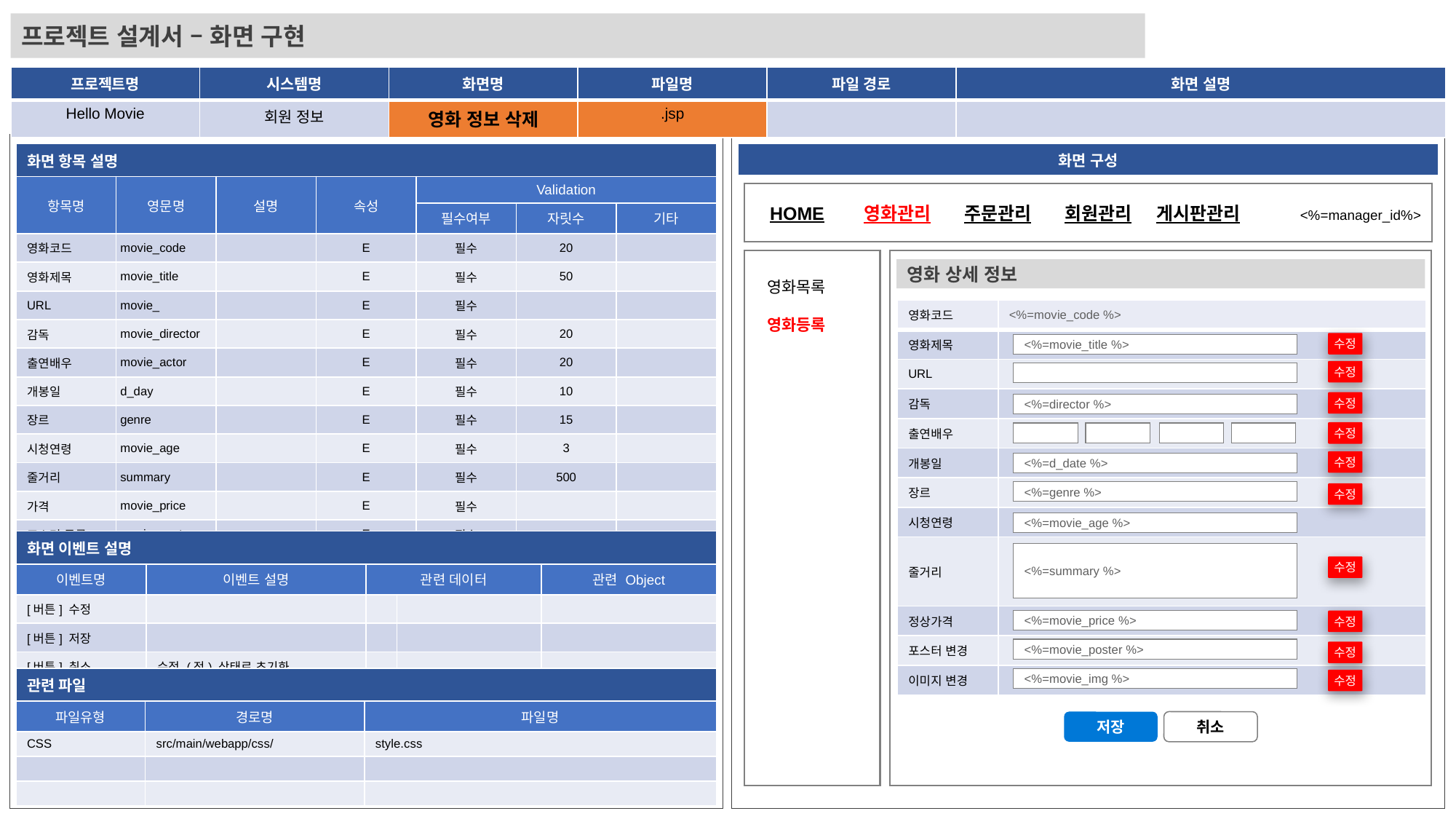

프로젝트 설계서 – 화면 구현
| 프로젝트명 | 시스템명 | 화면명 | 파일명 | 파일 경로 | 화면 설명 |
| --- | --- | --- | --- | --- | --- |
| Hello Movie | 회원 정보 | 영화 정보 삭제 | .jsp |  |  |

| 화면 항목 설명 |  |  |  |  |  |  |
| --- | --- | --- | --- | --- | --- | --- |
| 항목명 | 영문명 | 설명 | 속성 | Validation |  |  |
|  |  |  |  | 필수여부 | 자릿수 | 기타 |
| 영화코드 | movie\_code |  | E | 필수 | 20 |  |
| 영화제목 | movie\_title |  | E | 필수 | 50 |  |
| URL | movie\_ |  | E | 필수 |  |  |
| 감독 | movie\_director |  | E | 필수 | 20 |  |
| 출연배우 | movie\_actor |  | E | 필수 | 20 |  |
| 개봉일 | d\_day |  | E | 필수 | 10 |  |
| 장르 | genre |  | E | 필수 | 15 |  |
| 시청연령 | movie\_age |  | E | 필수 | 3 |  |
| 줄거리 | summary |  | E | 필수 | 500 |  |
| 가격 | movie\_price |  | E | 필수 |  |  |
| 포스터 등록 | movie\_poster |  | E | 필수 |  |  |
| 이미지 등록 | movie\_img |  | E | 필수 |  |  |
| 화면 구성 |
| --- |

HOME
영화관리
주문관리
회원관리
게시판관리
<%=manager_id%>

영화 상세 정보
영화목록

영화등록
| 영화코드 | <%=movie\_code %> |
| --- | --- |
| 영화제목 |  |
| URL |  |
| 감독 |  |
| 출연배우 |  |
| 개봉일 |  |
| 장르 |  |
| 시청연령 |  |
| 줄거리 |  |
| 정상가격 |  |
| 포스터 변경 |  |
| 이미지 변경 |  |
수정
<%=movie_title %>
수정

수정
<%=director %>
수정

수정
<%=d_date %>
<%=genre %>
수정
<%=movie_age %>
| 화면 이벤트 설명 |  |  |  |  |
| --- | --- | --- | --- | --- |
| 이벤트명 | 이벤트 설명 | 관련 데이터 |  | 관련 Object |
| [버튼] 수정 |  |  |  |  |
| [버튼] 저장 |  |  |  |  |
| [버튼] 취소 | 수정 (전) 상태로 초기화 |  |  |  |
<%=summary %>
수정
<%=movie_price %>
수정
<%=movie_poster %>
수정
| 관련 파일 |  |  |
| --- | --- | --- |
| 파일유형 | 경로명 | 파일명 |
| CSS | src/main/webapp/css/ | style.css |
|  |  |  |
|  |  |  |
<%=movie_img %>
수정
저장
취소